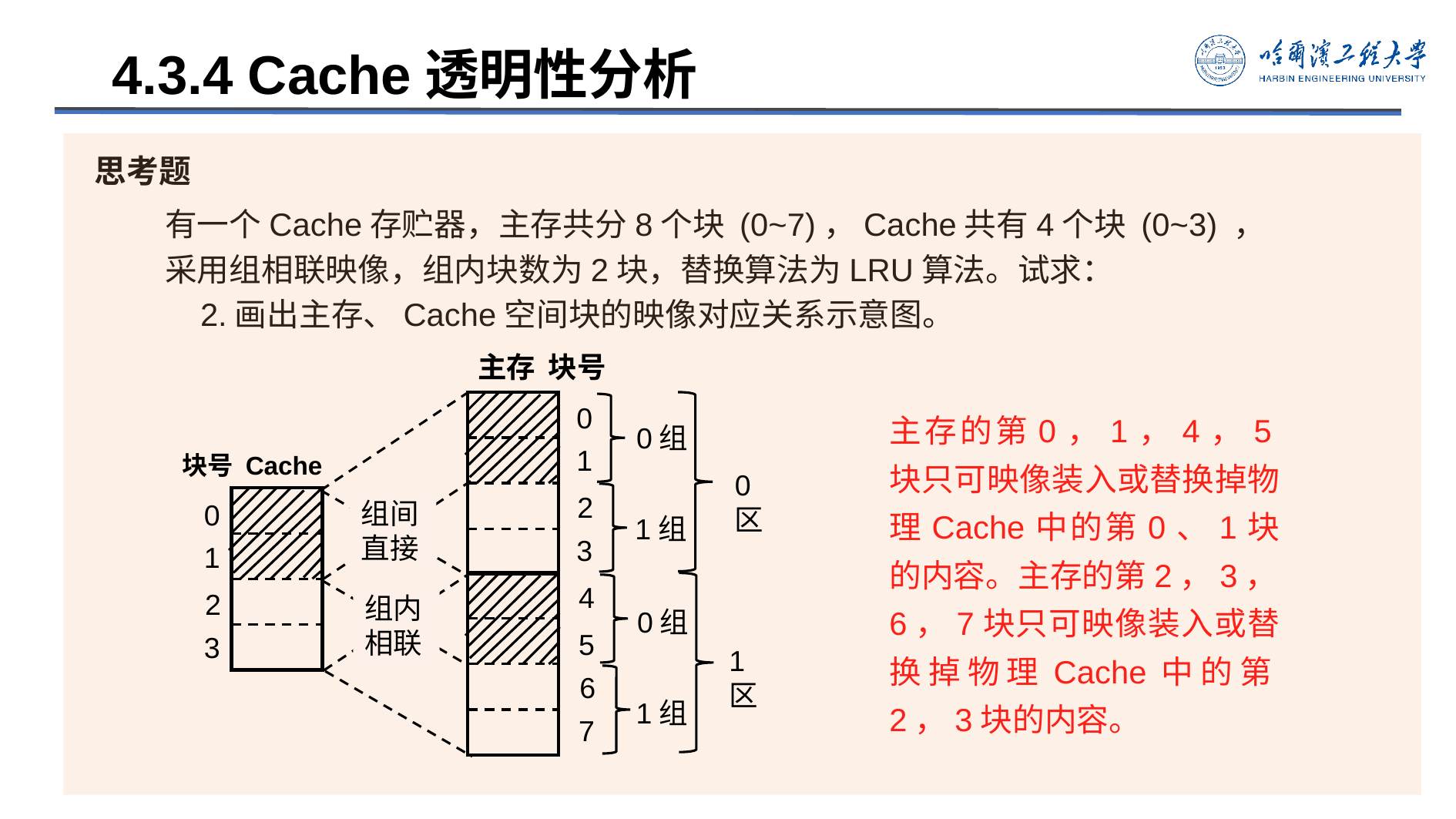

4.3.4 Cache透明性分析

# 思考题
有一个Cache存贮器，主存共分8个块 (0~7)，Cache共有4个块 (0~3) ，采用组相联映像，组内块数为2块，替换算法为LRU算法。试求：
    2.画出主存、Cache空间块的映像对应关系示意图。
主存  块号

0

主存的第0，1，4，5块只可映像装入或替换掉物理Cache中的第0、1块的内容。主存的第2，3，6，7块只可映像装入或替换掉物理Cache中的第2，3块的内容。
0组
1
块号 Cache
0区

2

组间
直接
0
1组
3
1

4

2
组内
相联
0组
5
3
1区
6

1组
7